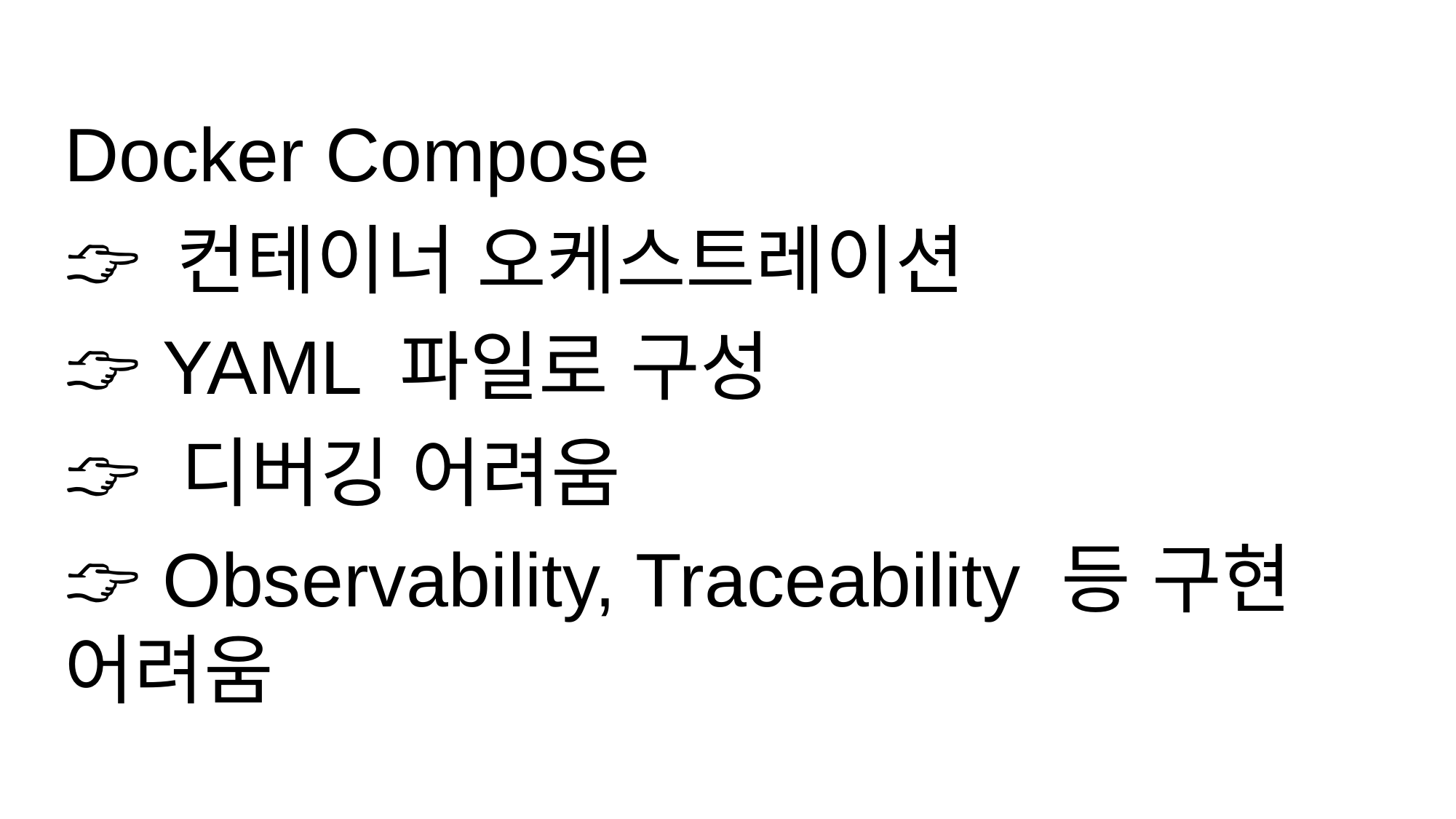

Docker Compose
👉 컨테이너 오케스트레이션
👉 YAML 파일로 구성
👉 디버깅 어려움
👉 Observability, Traceability 등 구현 어려움